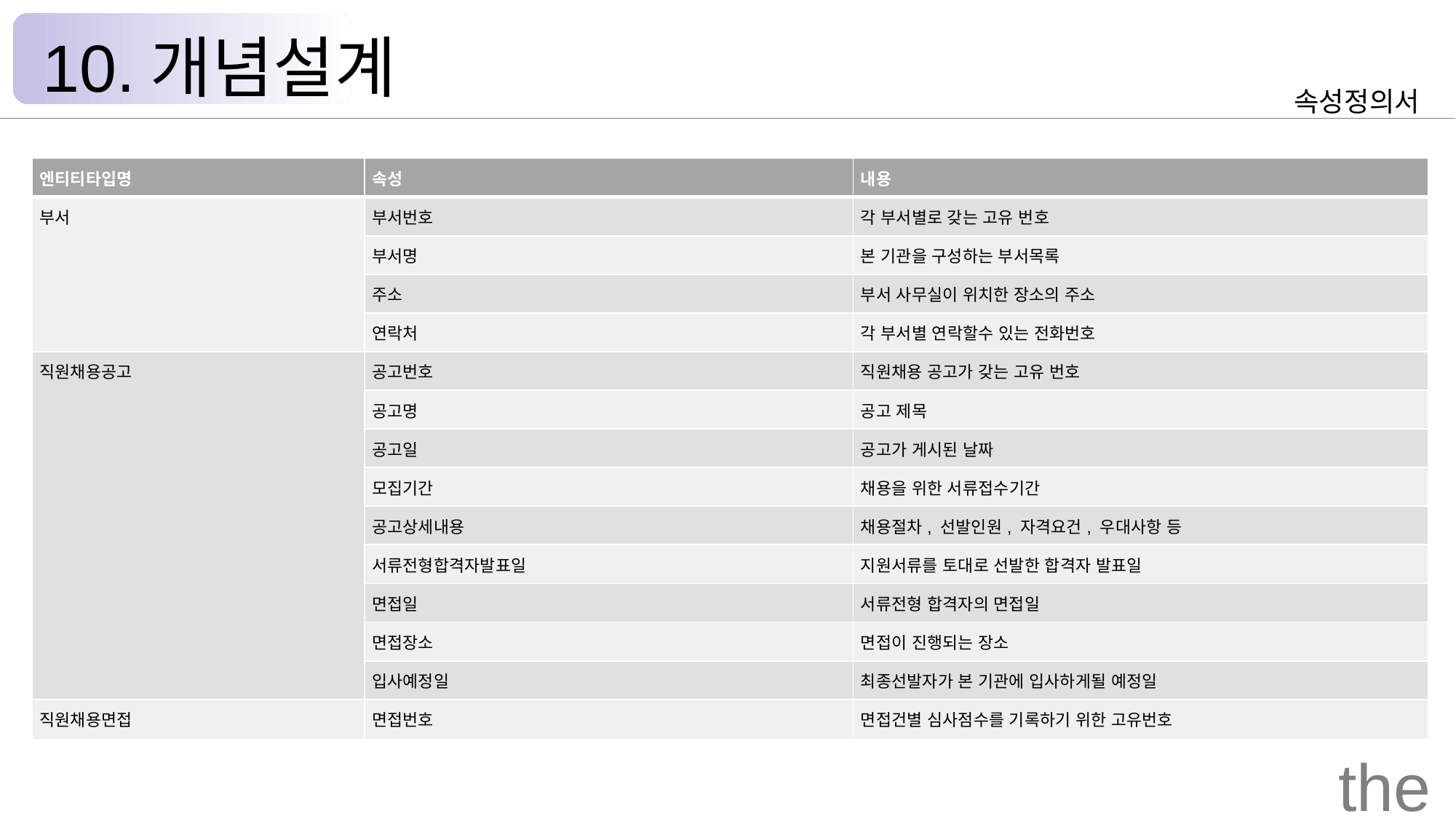

10.개념설계

속성정의서
| 엔티티타입명 | 속성 | 내용 |
| --- | --- | --- |
| 부서 | 부서번호 | 각 부서별로 갖는 고유 번호 |
|  | 부서명 | 본 기관을 구성하는 부서목록 |
|  | 주소 | 부서 사무실이 위치한 장소의 주소 |
|  | 연락처 | 각 부서별 연락할수 있는 전화번호 |
| 직원채용공고 | 공고번호 | 직원채용 공고가 갖는 고유 번호 |
|  | 공고명 | 공고 제목 |
|  | 공고일 | 공고가 게시된 날짜 |
|  | 모집기간 | 채용을 위한 서류접수기간 |
|  | 공고상세내용 | 채용절차, 선발인원, 자격요건, 우대사항 등 |
|  | 서류전형합격자발표일 | 지원서류를 토대로 선발한 합격자 발표일 |
|  | 면접일 | 서류전형 합격자의 면접일 |
|  | 면접장소 | 면접이 진행되는 장소 |
|  | 입사예정일 | 최종선발자가 본 기관에 입사하게될 예정일 |
| 직원채용면접 | 면접번호 | 면접건별 심사점수를 기록하기 위한 고유번호 |
the Palace